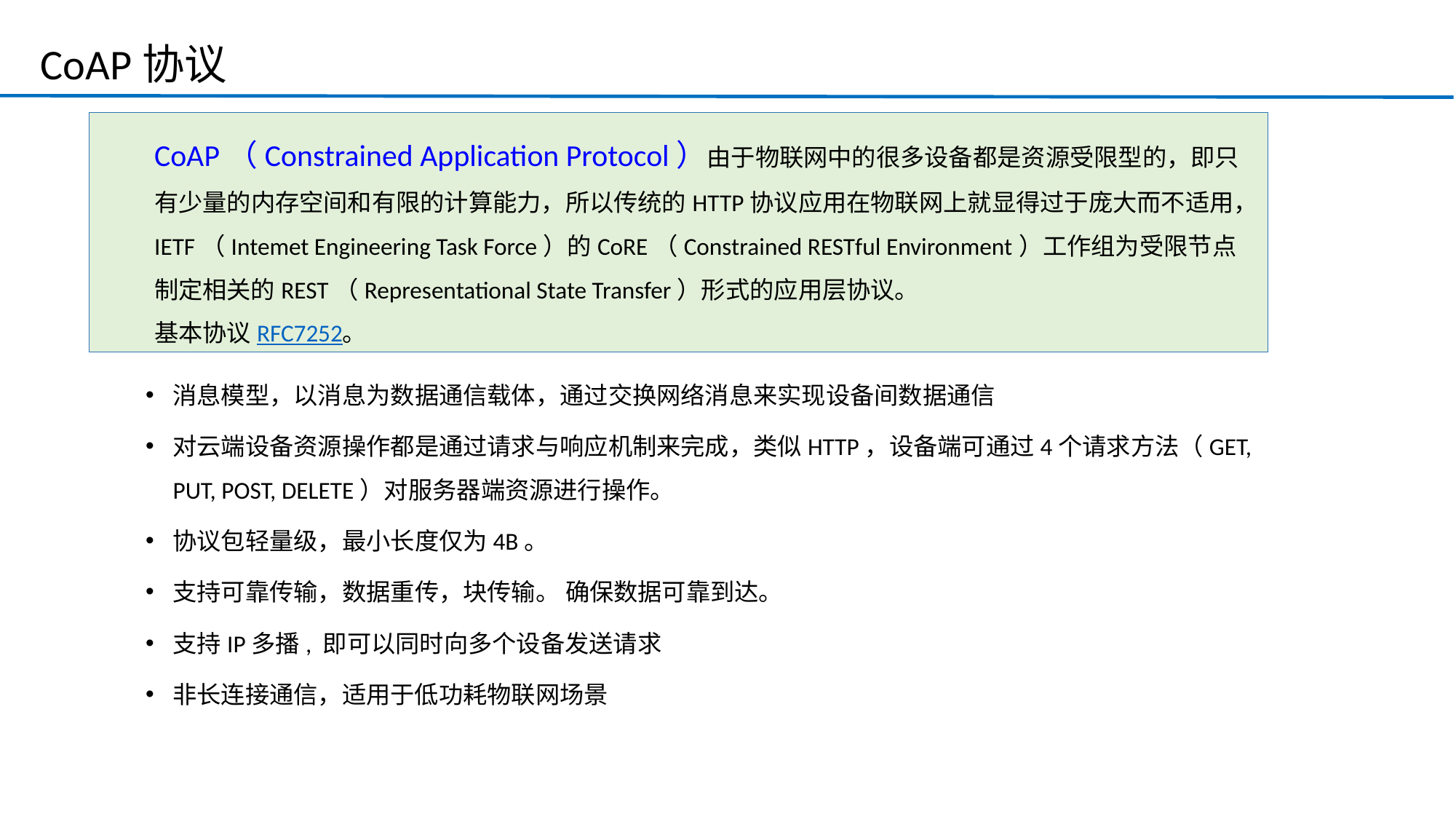

CoAP协议
CoAP（Constrained Application Protocol）由于物联网中的很多设备都是资源受限型的，即只有少量的内存空间和有限的计算能力，所以传统的HTTP协议应用在物联网上就显得过于庞大而不适用，IETF（Intemet Engineering Task Force）的CoRE（Constrained RESTful Environment）工作组为受限节点制定相关的REST（Representational State Transfer）形式的应用层协议。
基本协议RFC7252。
消息模型，以消息为数据通信载体，通过交换网络消息来实现设备间数据通信
对云端设备资源操作都是通过请求与响应机制来完成，类似HTTP，设备端可通过4个请求方法（GET, PUT, POST, DELETE）对服务器端资源进行操作。
协议包轻量级，最小长度仅为4B。
支持可靠传输，数据重传，块传输。 确保数据可靠到达。
支持IP多播, 即可以同时向多个设备发送请求
非长连接通信，适用于低功耗物联网场景